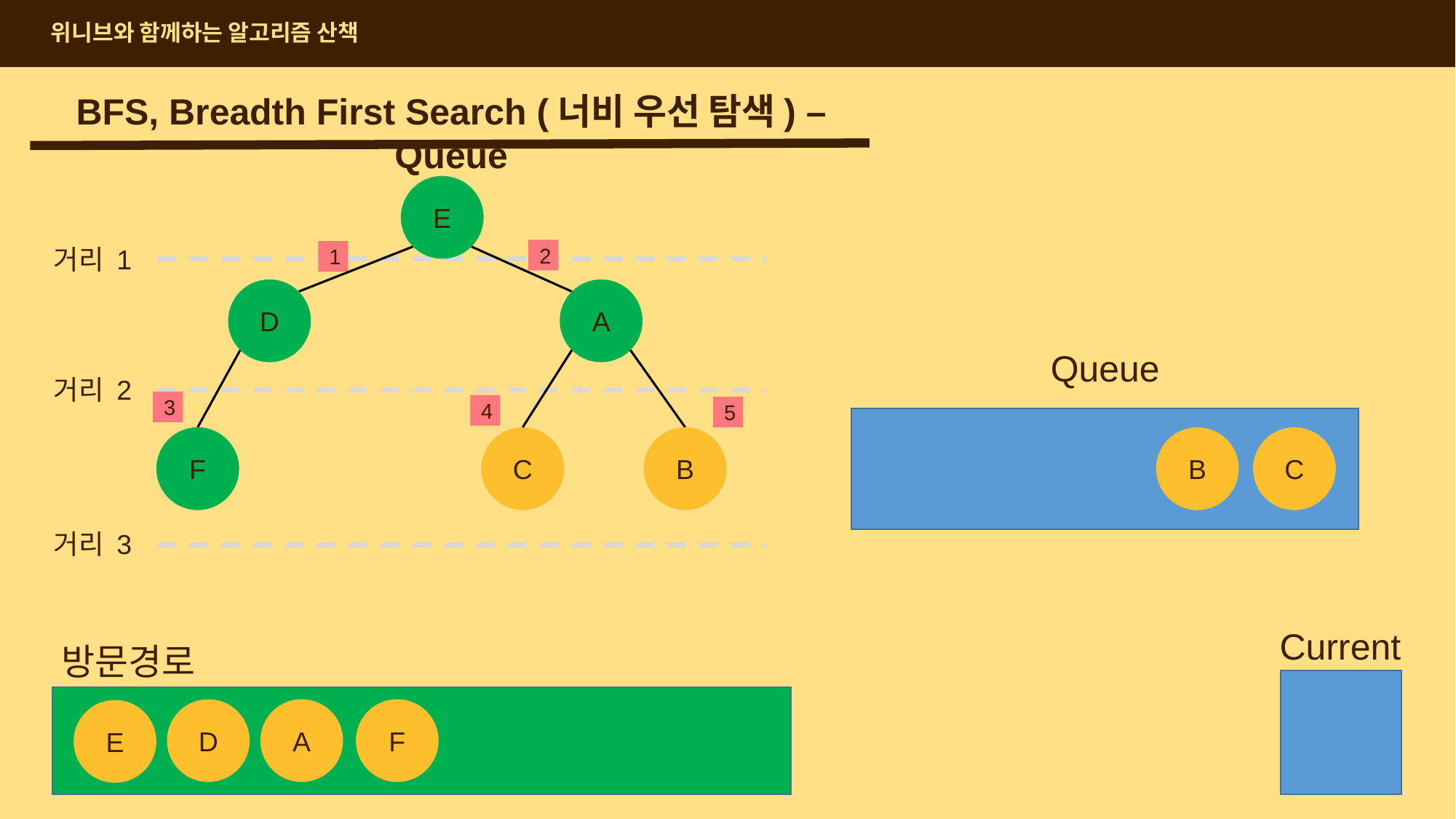

위니브와 함께하는 알고리즘 산책
BFS, Breadth First Search (너비 우선 탐색) – Queue
E

거리 1
거리 2
거리 3
2
1
D
A
Queue

3
4
5
F
C
B
B
C
Current
방문경로

D
A
F
E